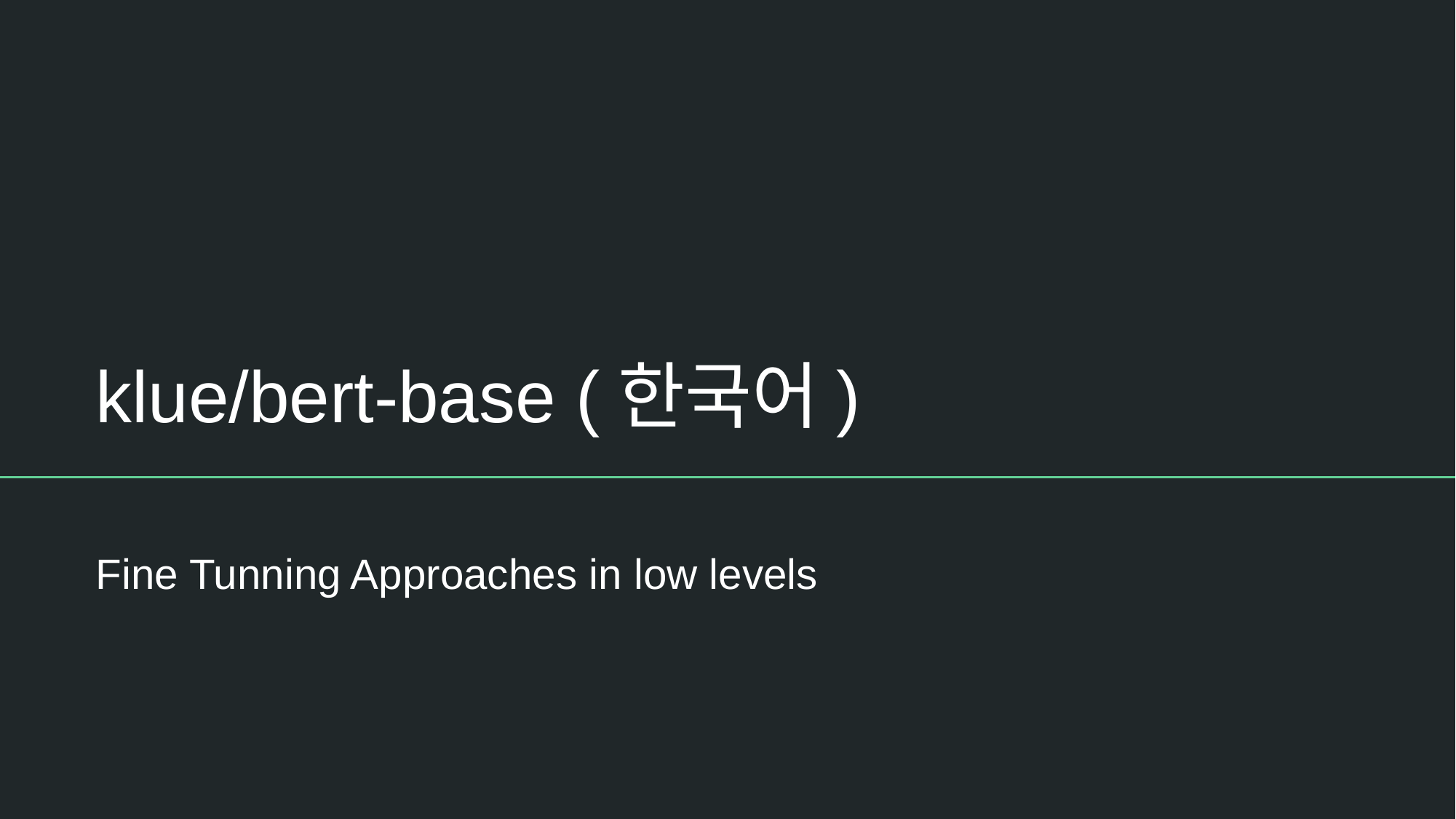

# klue/bert-base (한국어)
Fine Tunning Approaches in low levels